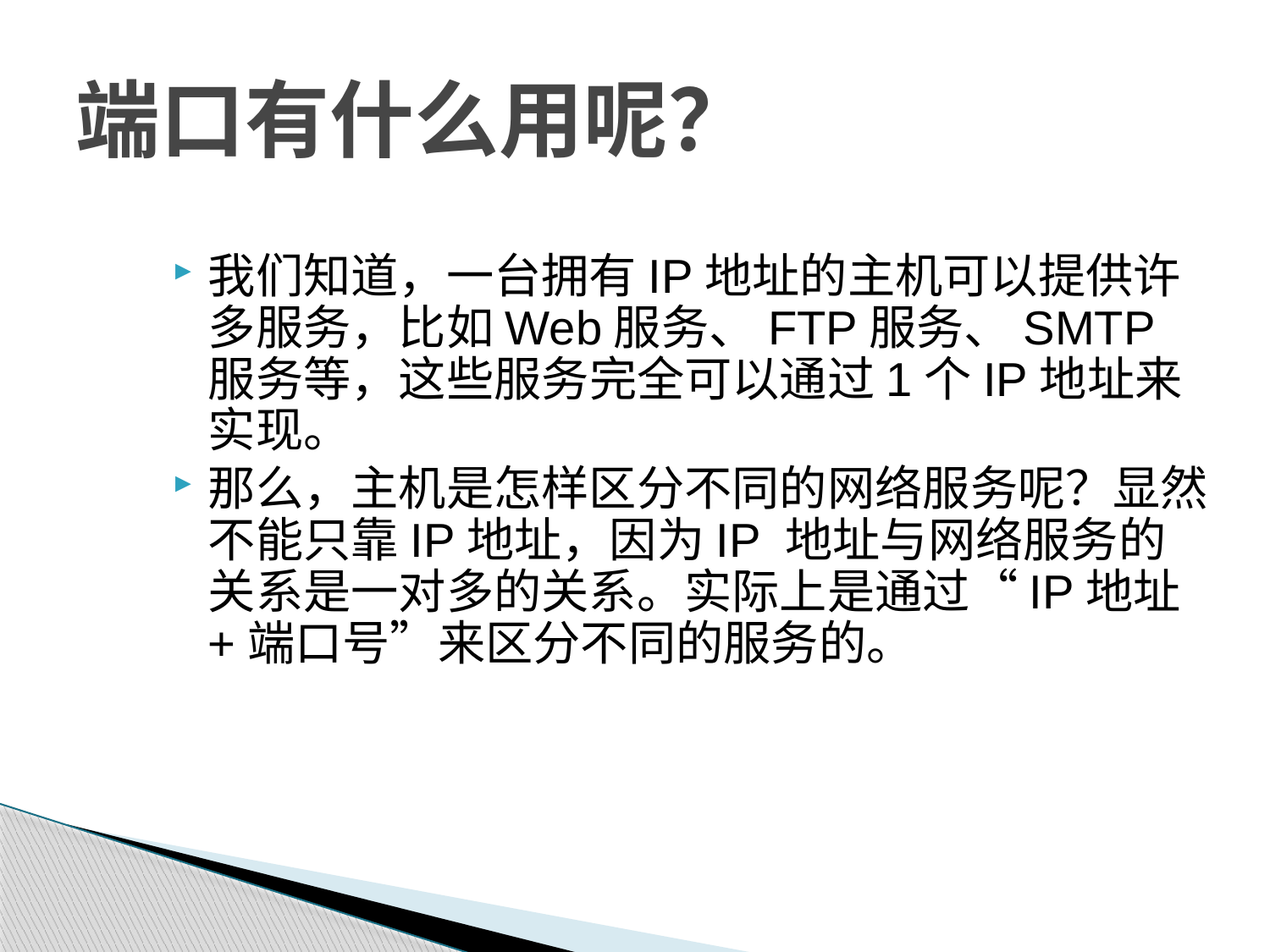

# 端口有什么用呢？
我们知道，一台拥有IP地址的主机可以提供许多服务，比如Web服务、FTP服务、SMTP服务等，这些服务完全可以通过1个IP地址来实现。
那么，主机是怎样区分不同的网络服务呢？显然不能只靠IP地址，因为IP 地址与网络服务的关系是一对多的关系。实际上是通过“IP地址+端口号”来区分不同的服务的。

105